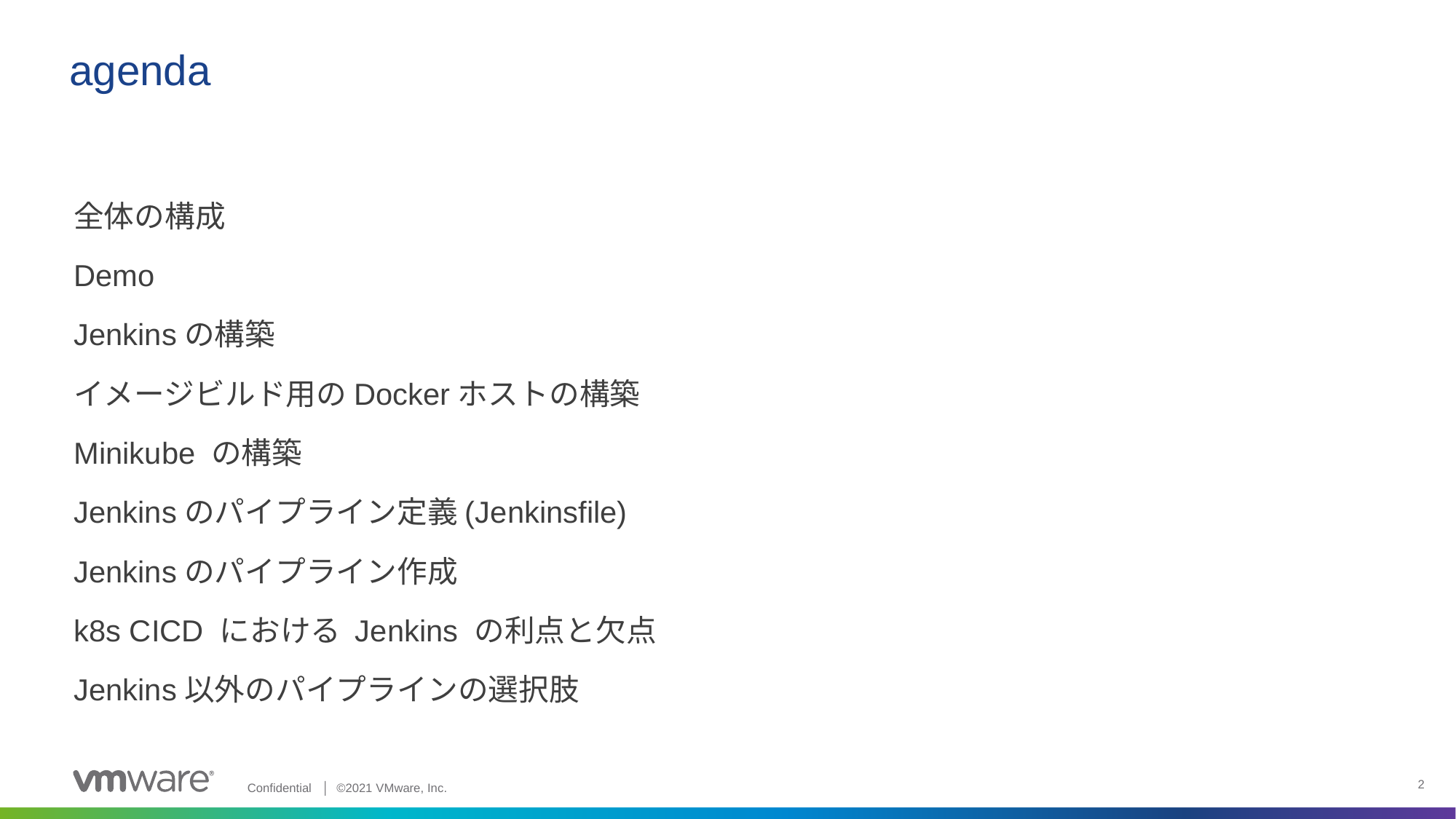

# agenda
全体の構成
Demo
Jenkinsの構築
イメージビルド用のDockerホストの構築
Minikube の構築
Jenkinsのパイプライン定義(Jenkinsfile)
Jenkinsのパイプライン作成
k8s CICD における Jenkins の利点と欠点
Jenkins以外のパイプラインの選択肢